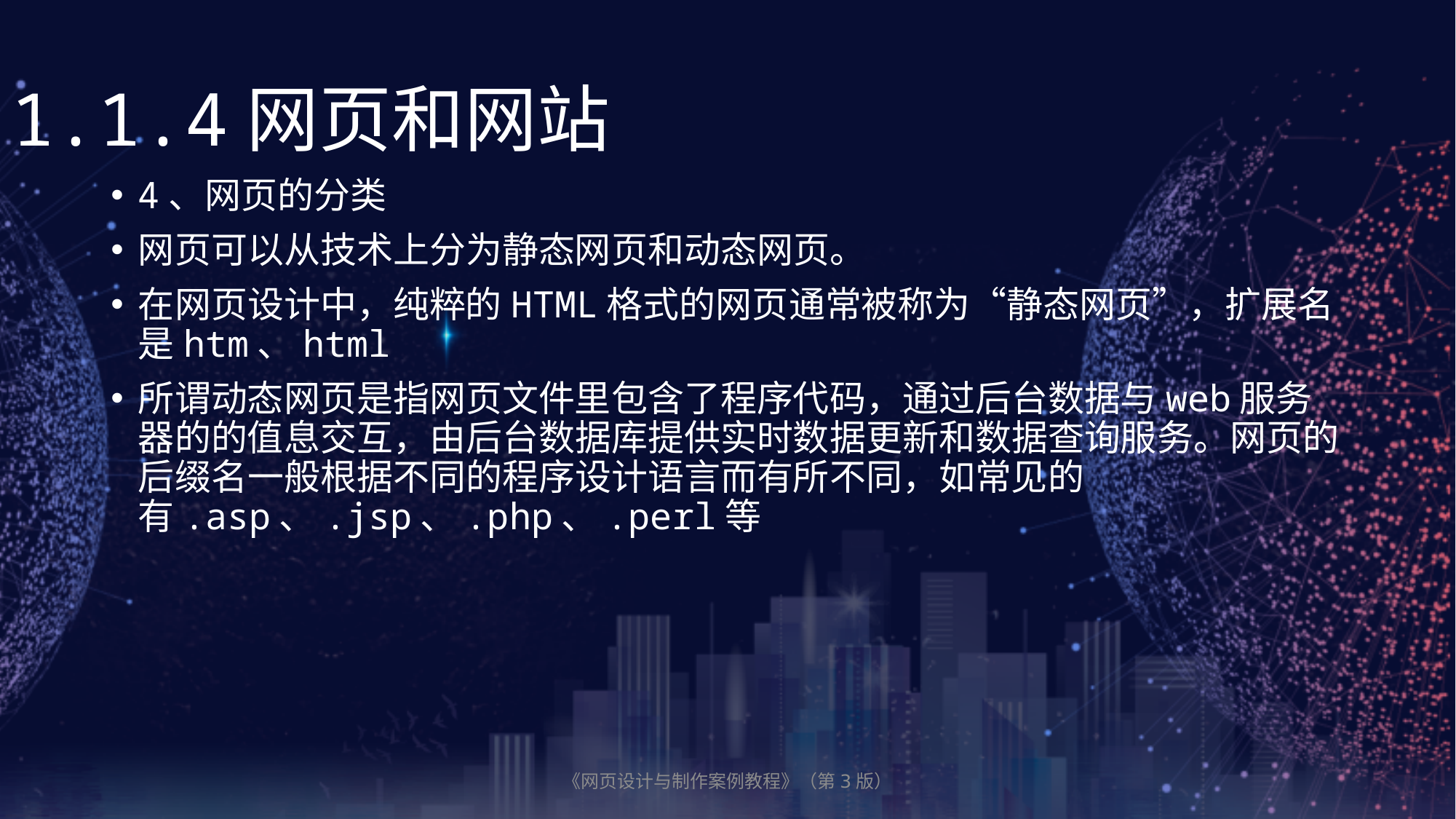

1.1.4网页和网站
4、网页的分类
网页可以从技术上分为静态网页和动态网页。
在网页设计中，纯粹的HTML格式的网页通常被称为“静态网页”，扩展名是htm、html
所谓动态网页是指网页文件里包含了程序代码，通过后台数据与web服务器的的值息交互，由后台数据库提供实时数据更新和数据查询服务。网页的后缀名一般根据不同的程序设计语言而有所不同，如常见的有.asp、.jsp、.php、.perl等

《网页设计与制作案例教程》（第3版）